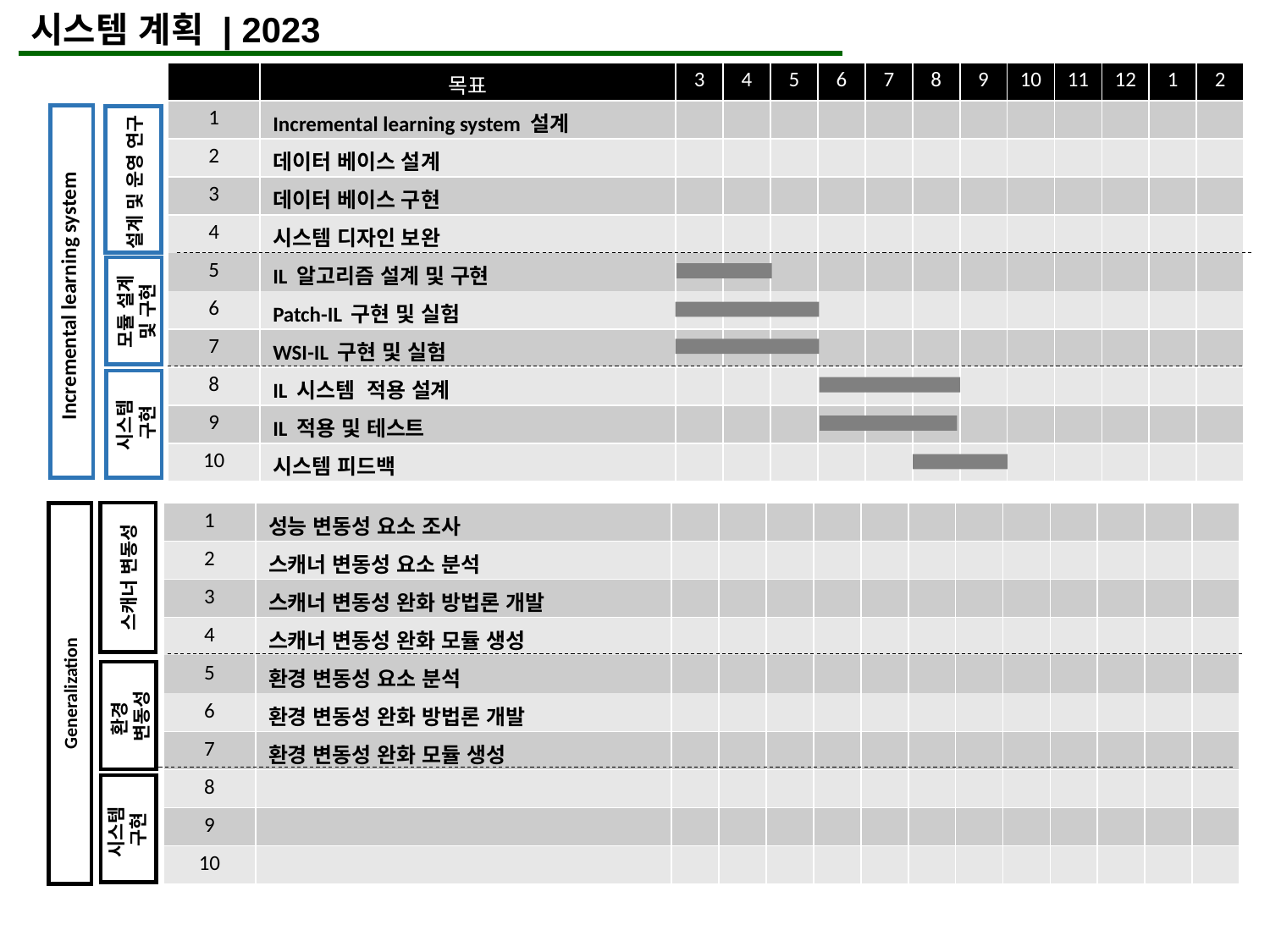

시스템 계획 | 2023
|  | 목표 | 3 | 4 | 5 | 6 | 7 | 8 | 9 | 10 | 11 | 12 | 1 | 2 |
| --- | --- | --- | --- | --- | --- | --- | --- | --- | --- | --- | --- | --- | --- |
| 1 | Incremental learning system 설계 |  |  |  |  |  |  |  |  |  |  |  |  |
| 2 | 데이터 베이스 설계 |  |  |  |  |  |  |  |  |  |  |  |  |
| 3 | 데이터 베이스 구현 |  |  |  |  |  |  |  |  |  |  |  |  |
| 4 | 시스템 디자인 보완 |  |  |  |  |  |  |  |  |  |  |  |  |
| 5 | IL 알고리즘 설계 및 구현 |  |  |  |  |  |  |  |  |  |  |  |  |
| 6 | Patch-IL 구현 및 실험 |  |  |  |  |  |  |  |  |  |  |  |  |
| 7 | WSI-IL 구현 및 실험 |  |  |  |  |  |  |  |  |  |  |  |  |
| 8 | IL 시스템 적용 설계 |  |  |  |  |  |  |  |  |  |  |  |  |
| 9 | IL 적용 및 테스트 |  |  |  |  |  |  |  |  |  |  |  |  |
| 10 | 시스템 피드백 |  |  |  |  |  |  |  |  |  |  |  |  |

설계 및 운영 연구

Incremental learning system
모듈 설계 및 구현

시스템
구현

| 1 | 성능 변동성 요소 조사 |  |  |  |  |  |  |  |  |  |  |  |  |
| --- | --- | --- | --- | --- | --- | --- | --- | --- | --- | --- | --- | --- | --- |
| 2 | 스캐너 변동성 요소 분석 |  |  |  |  |  |  |  |  |  |  |  |  |
| 3 | 스캐너 변동성 완화 방법론 개발 |  |  |  |  |  |  |  |  |  |  |  |  |
| 4 | 스캐너 변동성 완화 모듈 생성 |  |  |  |  |  |  |  |  |  |  |  |  |
| 5 | 환경 변동성 요소 분석 |  |  |  |  |  |  |  |  |  |  |  |  |
| 6 | 환경 변동성 완화 방법론 개발 |  |  |  |  |  |  |  |  |  |  |  |  |
| 7 | 환경 변동성 완화 모듈 생성 |  |  |  |  |  |  |  |  |  |  |  |  |
| 8 |  |  |  |  |  |  |  |  |  |  |  |  |  |
| 9 |  |  |  |  |  |  |  |  |  |  |  |  |  |
| 10 |  |  |  |  |  |  |  |  |  |  |  |  |  |
스캐너 변동성

Generalization
환경
변동성

시스템
구현